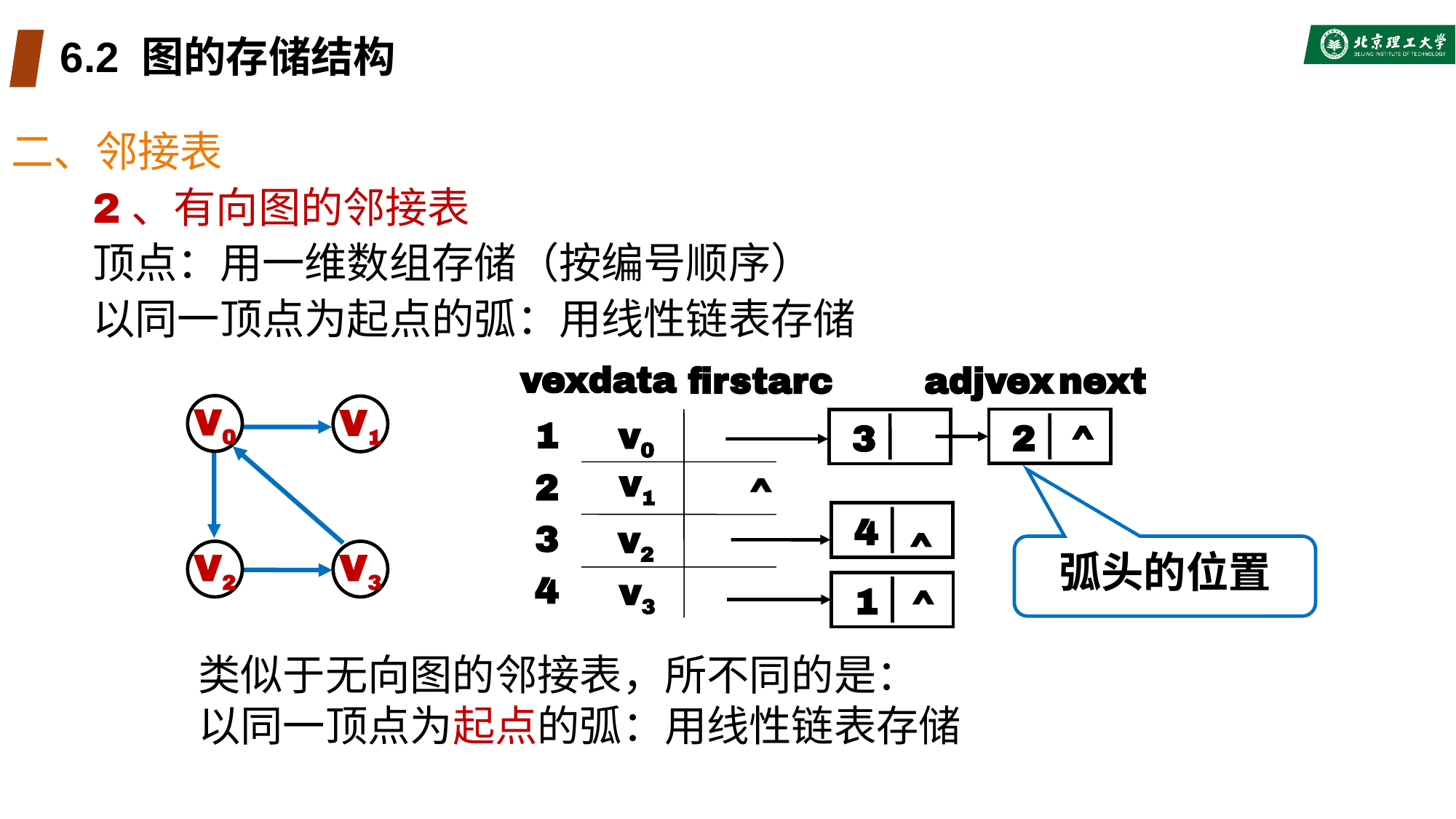

# 6.2 图的存储结构
二、邻接表
	2、有向图的邻接表
	顶点：用一维数组存储（按编号顺序）
	以同一顶点为起点的弧：用线性链表存储
vexdata
firstarc
1
v0
v1
v2
v3

2

3

4

adjvex
next
V0
V1

V2
V3

 2

 3

^

^
 4

^
弧头的位置

 1

^

类似于无向图的邻接表，所不同的是：
以同一顶点为起点的弧：用线性链表存储